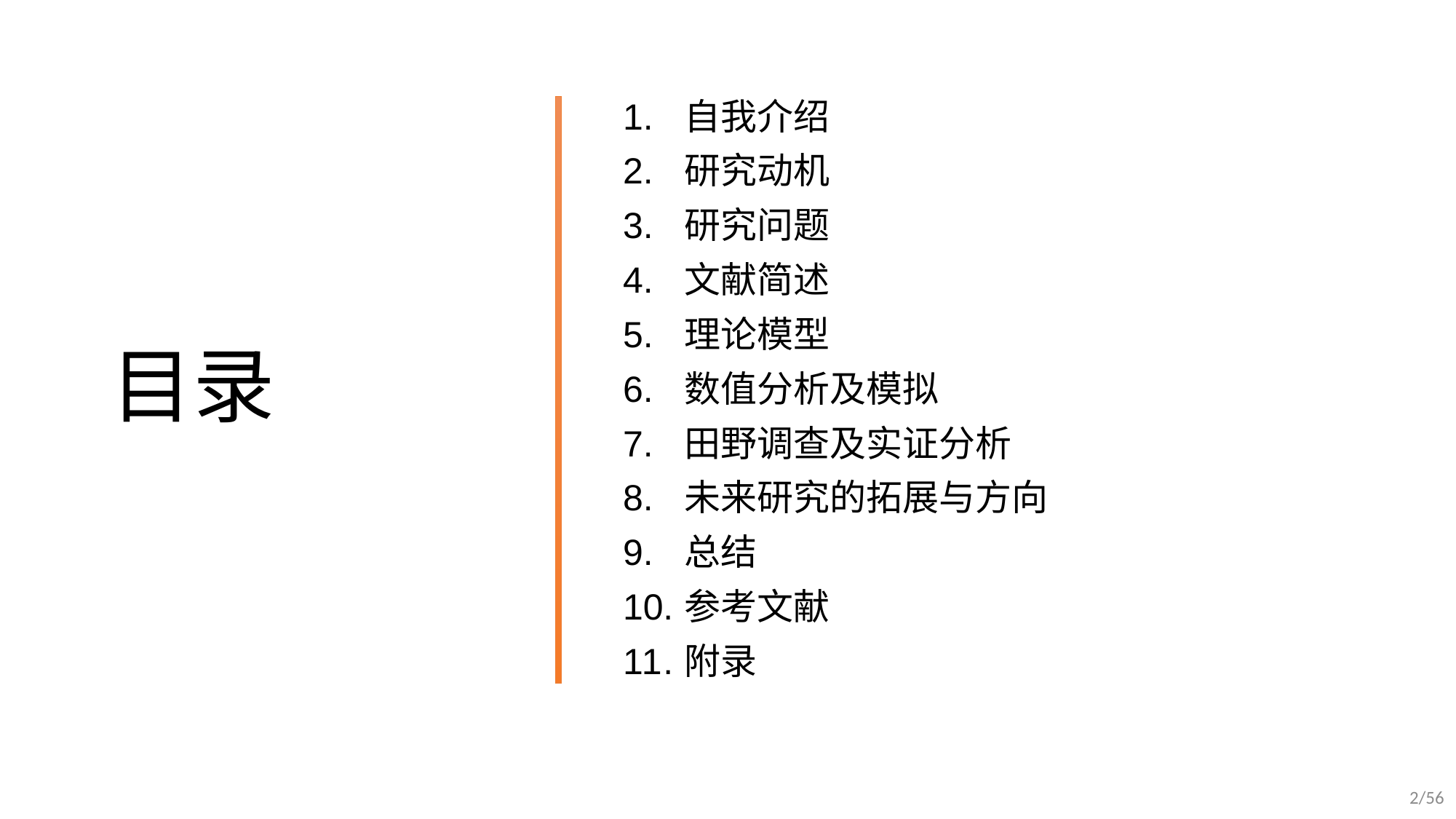

# 目录
自我介绍
研究动机
研究问题
文献简述
理论模型
数值分析及模拟
田野调查及实证分析
未来研究的拓展与方向
总结
参考文献
附录

2/56